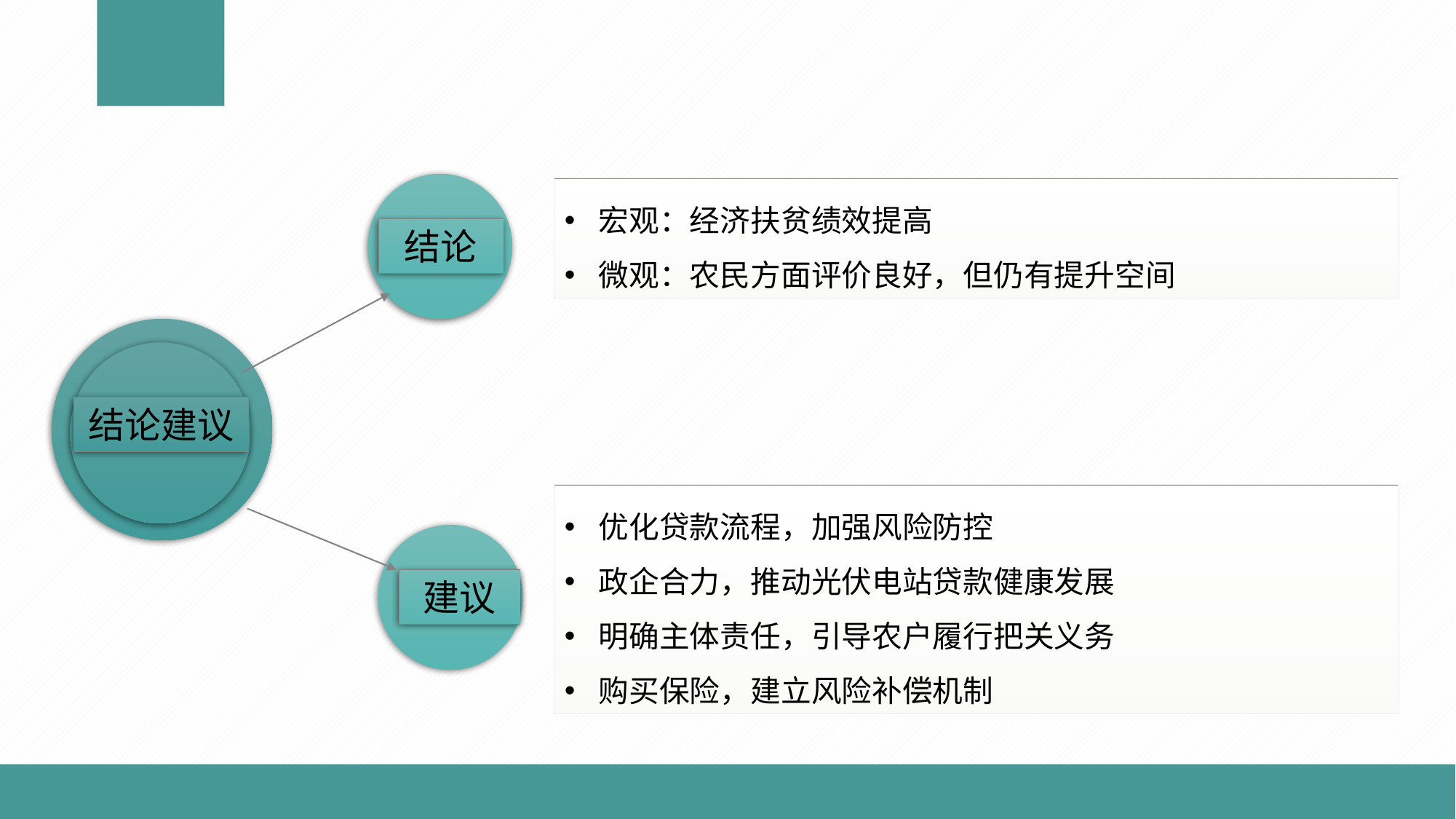

宏观：经济扶贫绩效提高
微观：农民方面评价良好，但仍有提升空间
结论

结论建议
优化贷款流程，加强风险防控
政企合力，推动光伏电站贷款健康发展
明确主体责任，引导农户履行把关义务
购买保险，建立风险补偿机制

建议